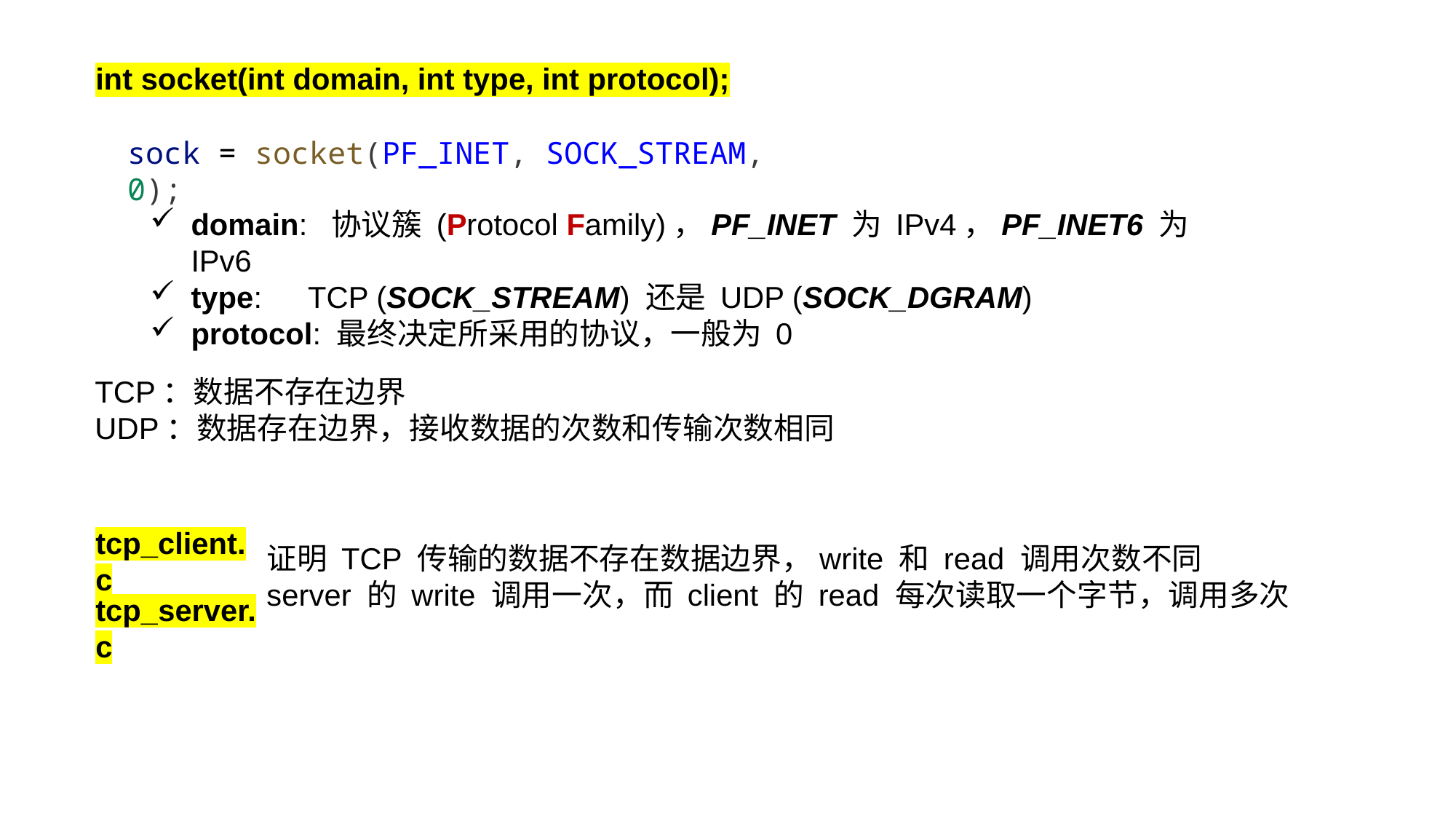

int socket(int domain, int type, int protocol);

domain:  协议簇 (Protocol Family)，PF_INET 为 IPv4，PF_INET6 为 IPv6
type: 	 TCP (SOCK_STREAM) 还是 UDP (SOCK_DGRAM)
protocol: 最终决定所采用的协议，一般为 0
sock = socket(PF_INET, SOCK_STREAM, 0);

TCP：数据不存在边界
UDP：数据存在边界，接收数据的次数和传输次数相同
tcp_client.c
证明 TCP 传输的数据不存在数据边界，write 和 read 调用次数不同
server 的 write 调用一次，而 client 的 read 每次读取一个字节，调用多次
tcp_server.c